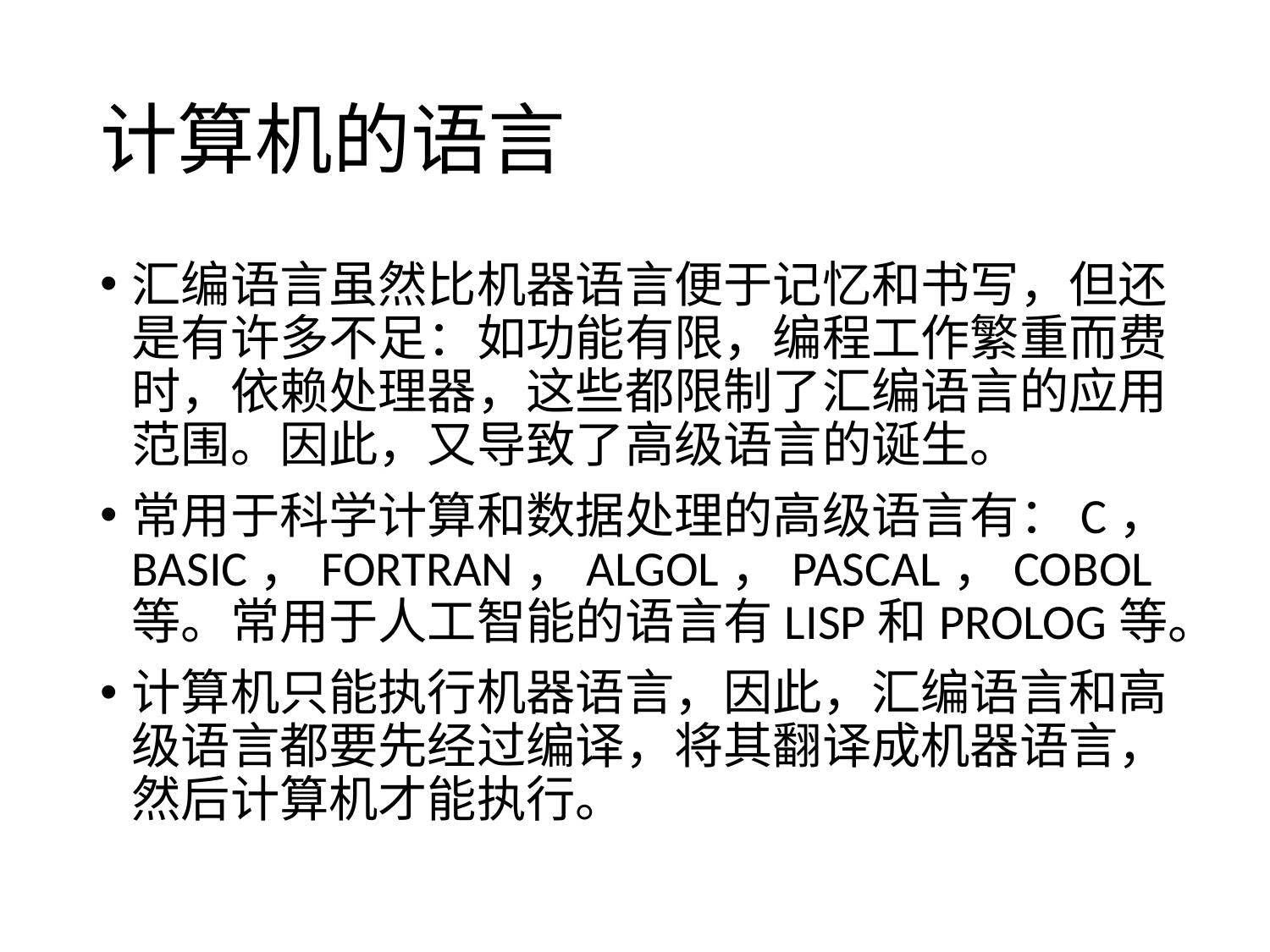

# 计算机的语言
汇编语言虽然比机器语言便于记忆和书写，但还是有许多不足：如功能有限，编程工作繁重而费时，依赖处理器，这些都限制了汇编语言的应用范围。因此，又导致了高级语言的诞生。
常用于科学计算和数据处理的高级语言有：C，BASIC，FORTRAN，ALGOL，PASCAL，COBOL等。常用于人工智能的语言有LISP和PROLOG等。
计算机只能执行机器语言，因此，汇编语言和高级语言都要先经过编译，将其翻译成机器语言，然后计算机才能执行。